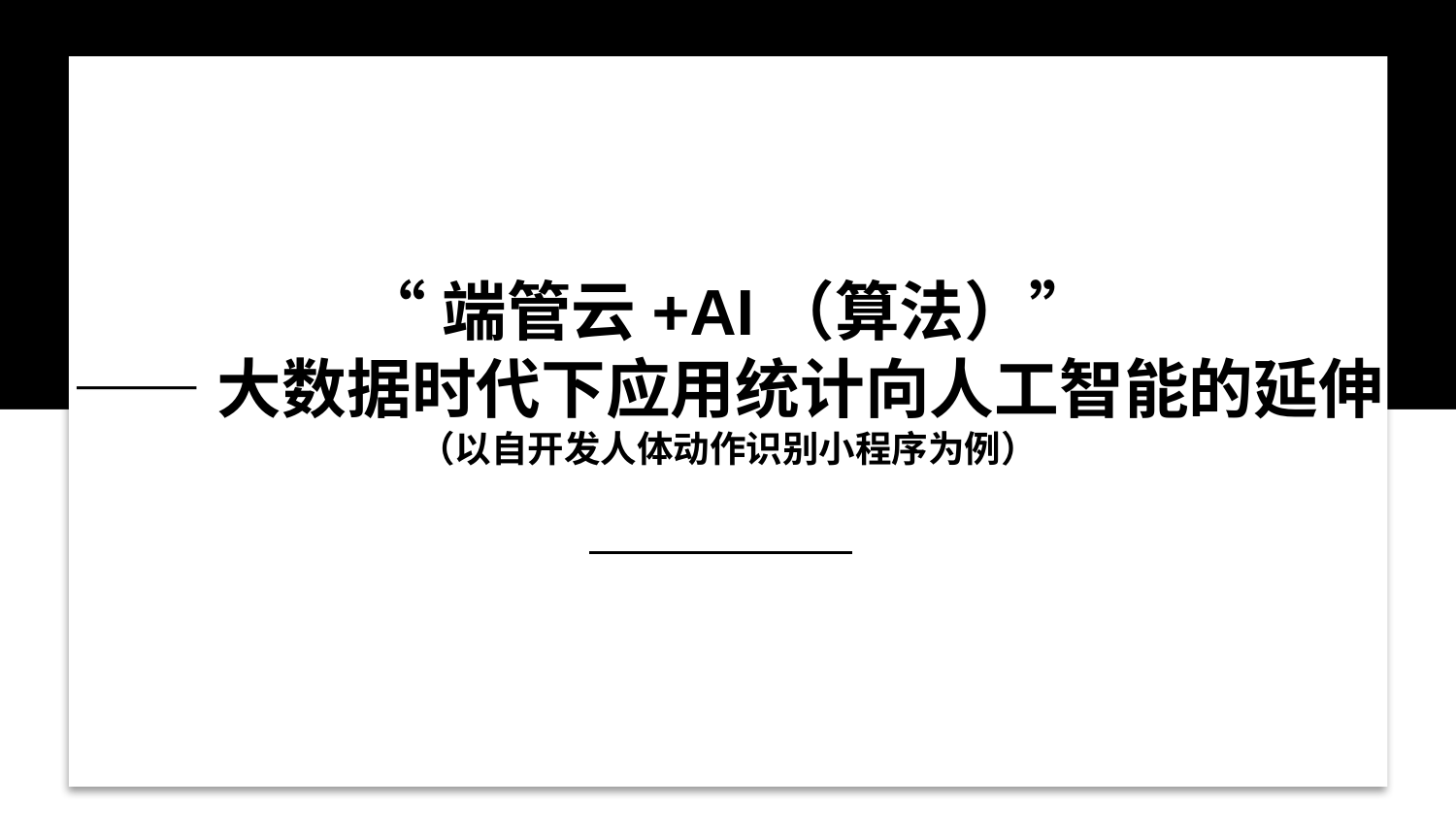

“端管云+AI（算法）”
——大数据时代下应用统计向人工智能的延伸
（以自开发人体动作识别小程序为例）